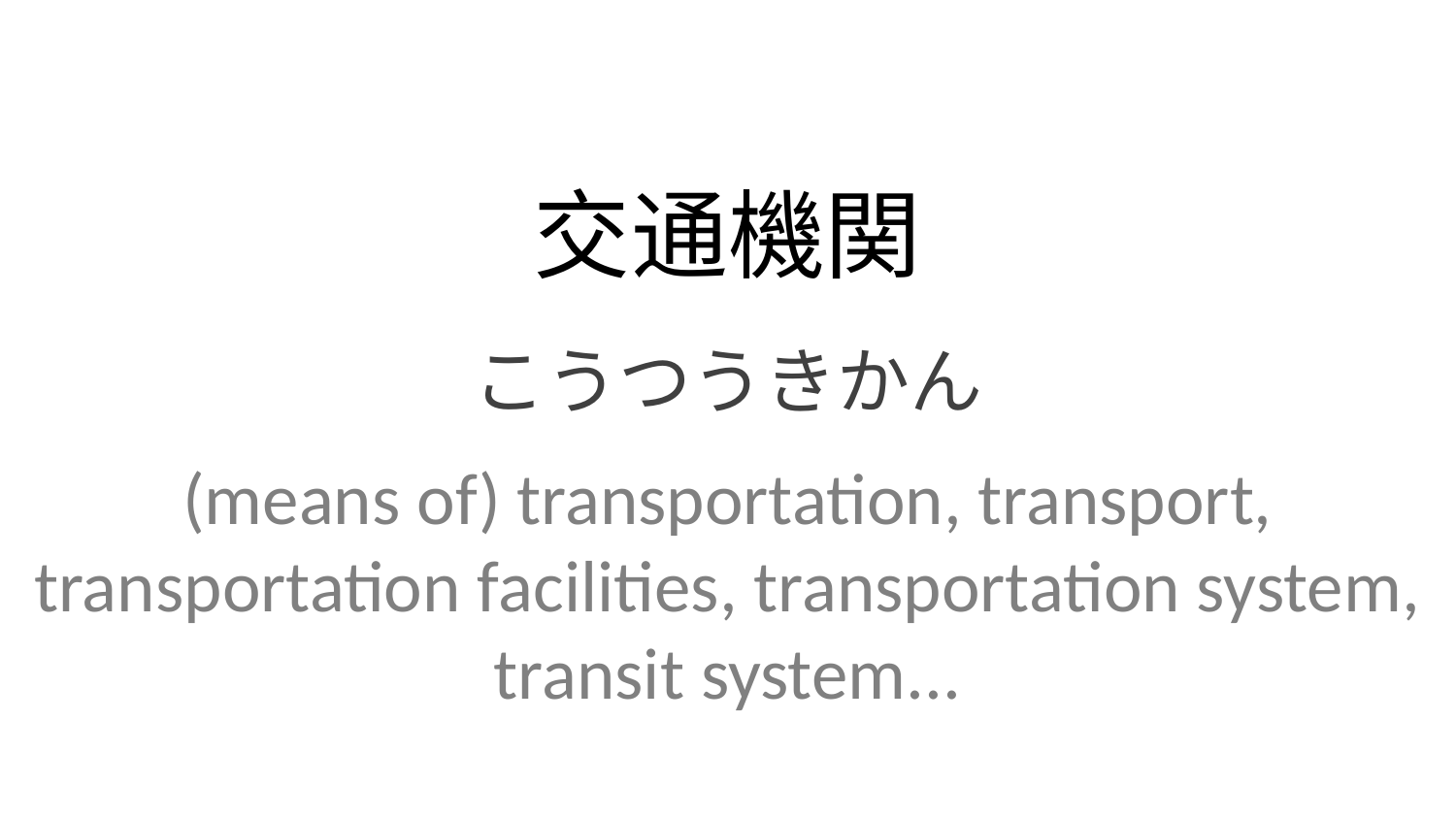

交通機関

こうつうきかん
(means of) transportation, transport, transportation facilities, transportation system, transit system...